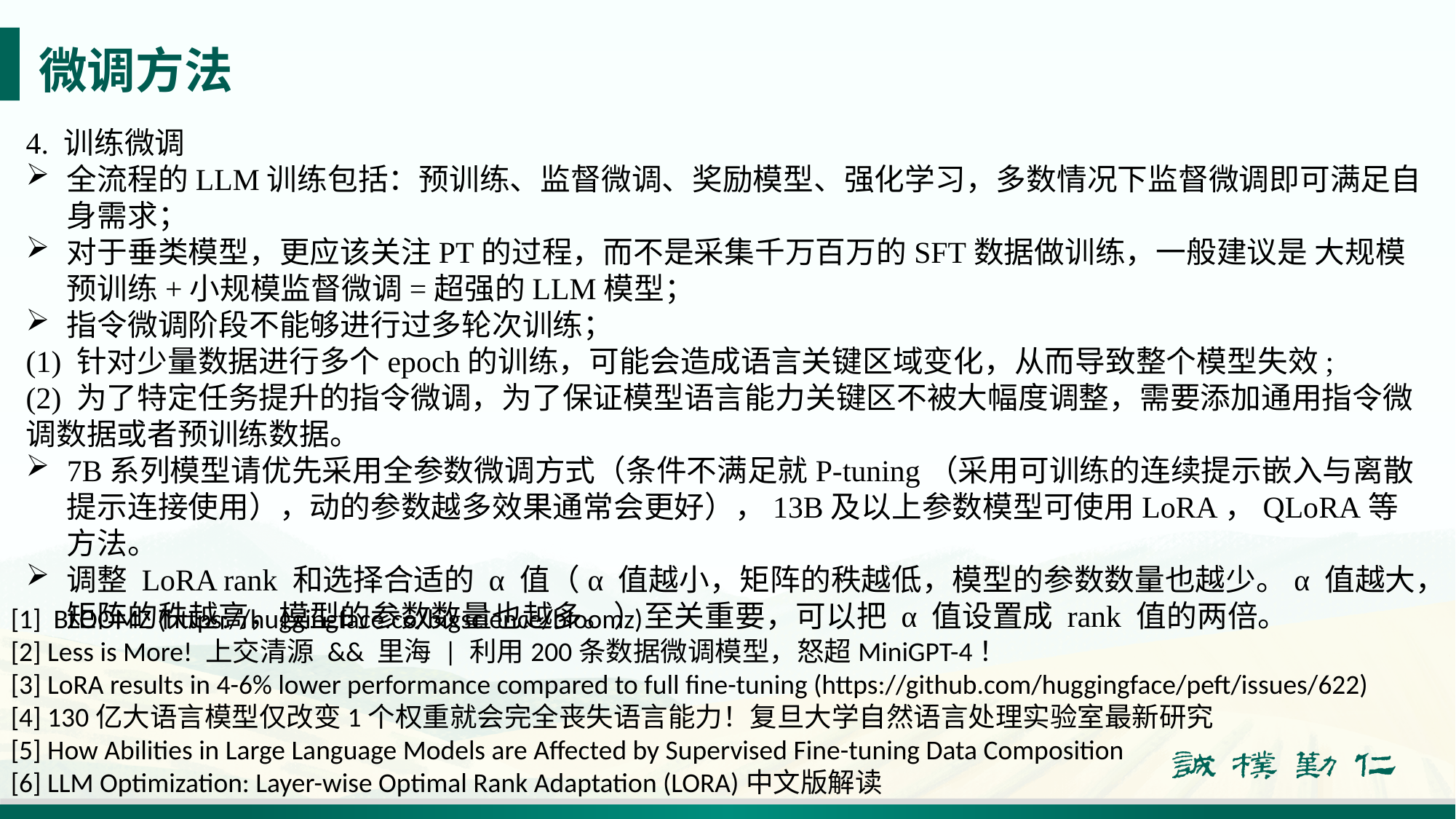

# 微调方法
4. 训练微调
全流程的LLM训练包括：预训练、监督微调、奖励模型、强化学习，多数情况下监督微调即可满足自身需求；
对于垂类模型，更应该关注PT的过程，而不是采集千万百万的SFT数据做训练，一般建议是 大规模预训练+小规模监督微调=超强的LLM模型；
指令微调阶段不能够进行过多轮次训练；
(1) 针对少量数据进行多个epoch的训练，可能会造成语言关键区域变化，从而导致整个模型失效;
(2) 为了特定任务提升的指令微调，为了保证模型语言能力关键区不被大幅度调整，需要添加通用指令微调数据或者预训练数据。
7B系列模型请优先采用全参数微调方式（条件不满足就P-tuning（采用可训练的连续提示嵌入与离散提示连接使用），动的参数越多效果通常会更好），13B及以上参数模型可使用LoRA，QLoRA等方法。
调整 LoRA rank 和选择合适的 α 值（α 值越小，矩阵的秩越低，模型的参数数量也越少。α 值越大，矩阵的秩越高，模型的参数数量也越多。）至关重要，可以把 α 值设置成 rank 值的两倍。
[1]  BLOOMZ (https://huggingface.co/bigscience/bloomz)
[2] Less is More! 上交清源 && 里海 | 利用200条数据微调模型，怒超MiniGPT-4！
[3] LoRA results in 4-6% lower performance compared to full fine-tuning (https://github.com/huggingface/peft/issues/622)
[4] 130亿大语言模型仅改变1个权重就会完全丧失语言能力！复旦大学自然语言处理实验室最新研究
[5] How Abilities in Large Language Models are Affected by Supervised Fine-tuning Data Composition
[6] LLM Optimization: Layer-wise Optimal Rank Adaptation (LORA)中文版解读